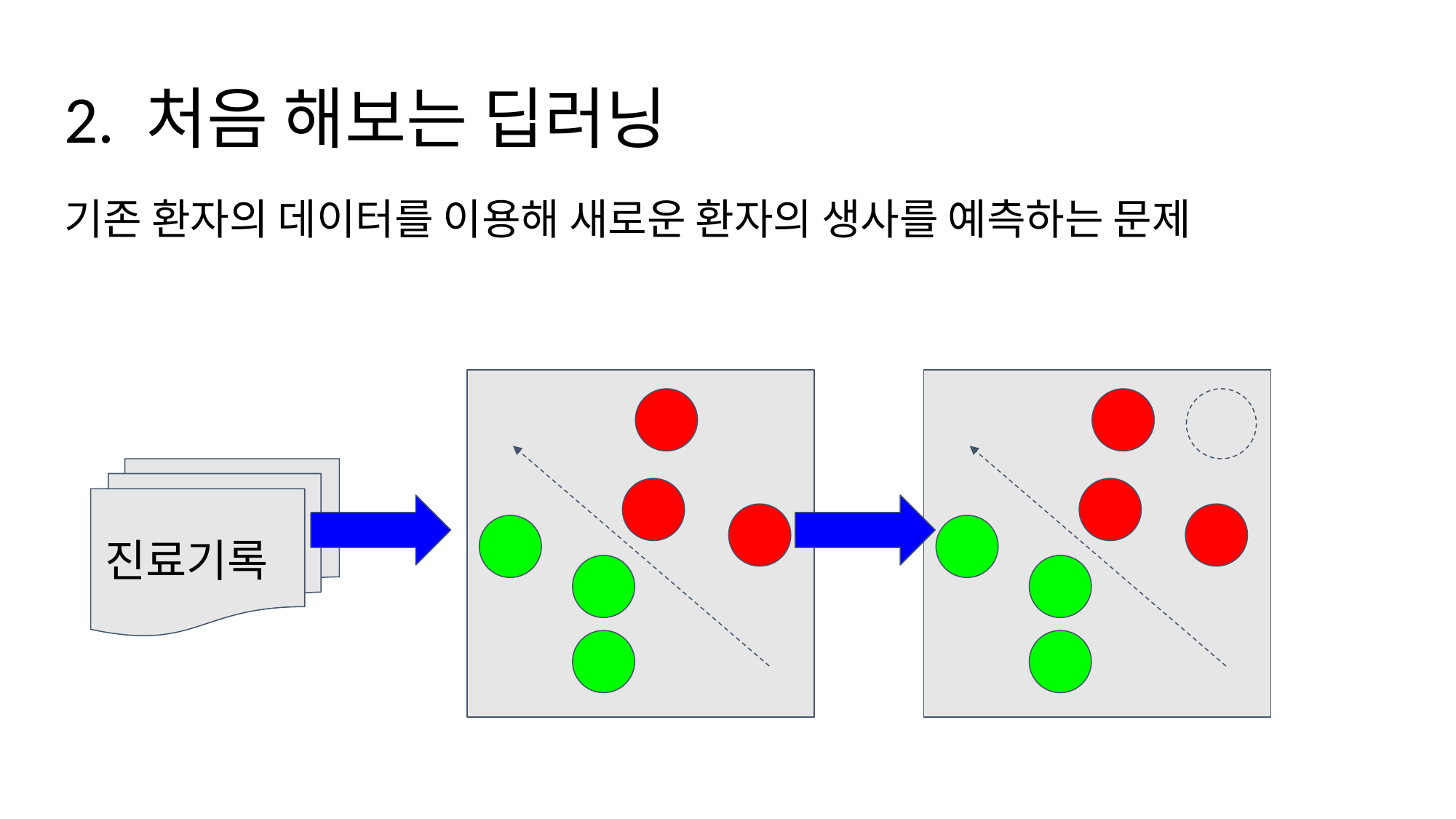

# 2. 처음 해보는 딥러닝
기존 환자의 데이터를 이용해 새로운 환자의 생사를 예측하는 문제

진료기록